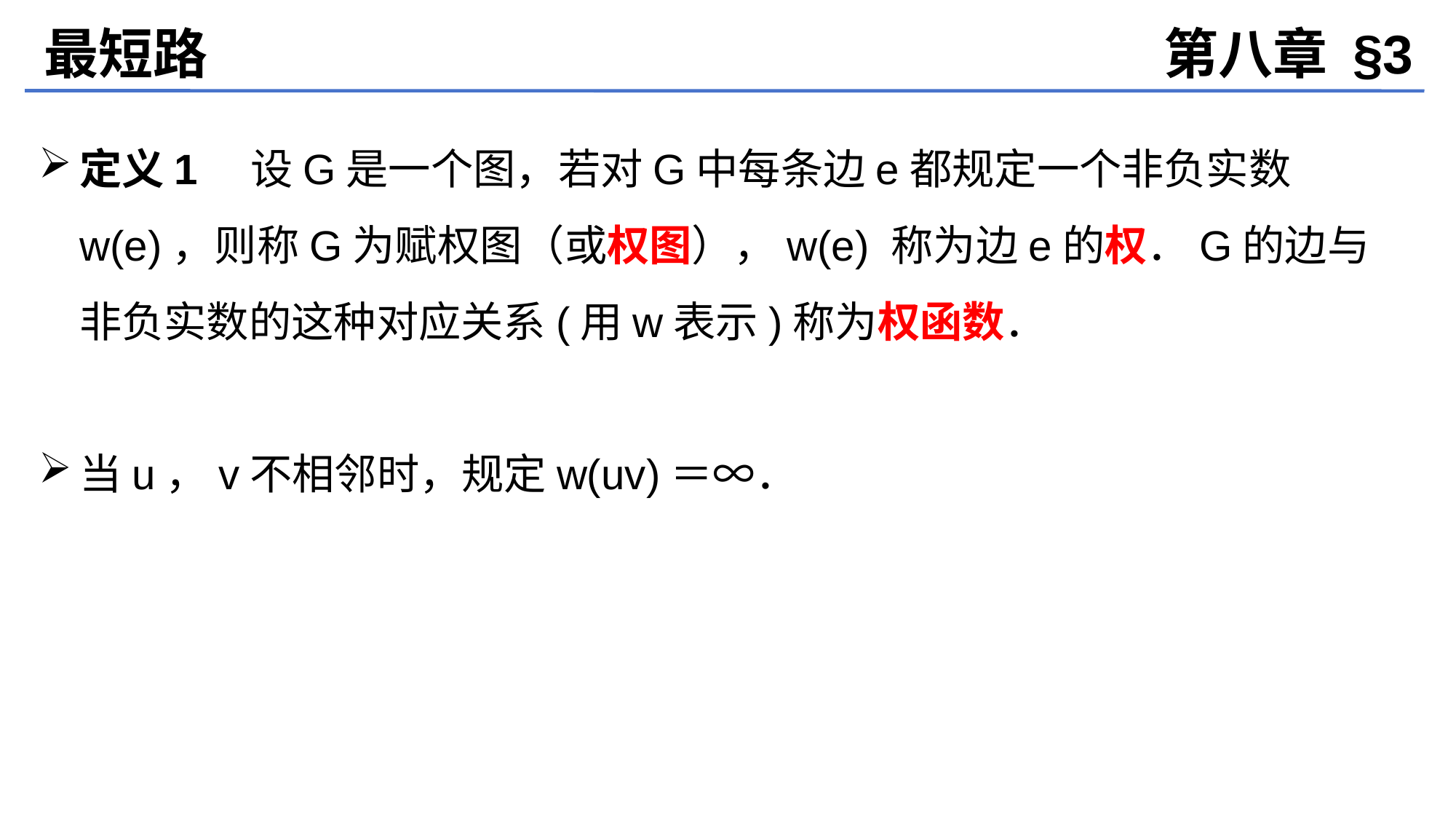

最短路
第八章 §3
定义1　设G是一个图，若对G中每条边e都规定一个非负实数w(e)，则称G为赋权图（或权图），w(e) 称为边e的权．G的边与非负实数的这种对应关系(用w表示)称为权函数．

当u，v不相邻时，规定w(uv)＝∞．